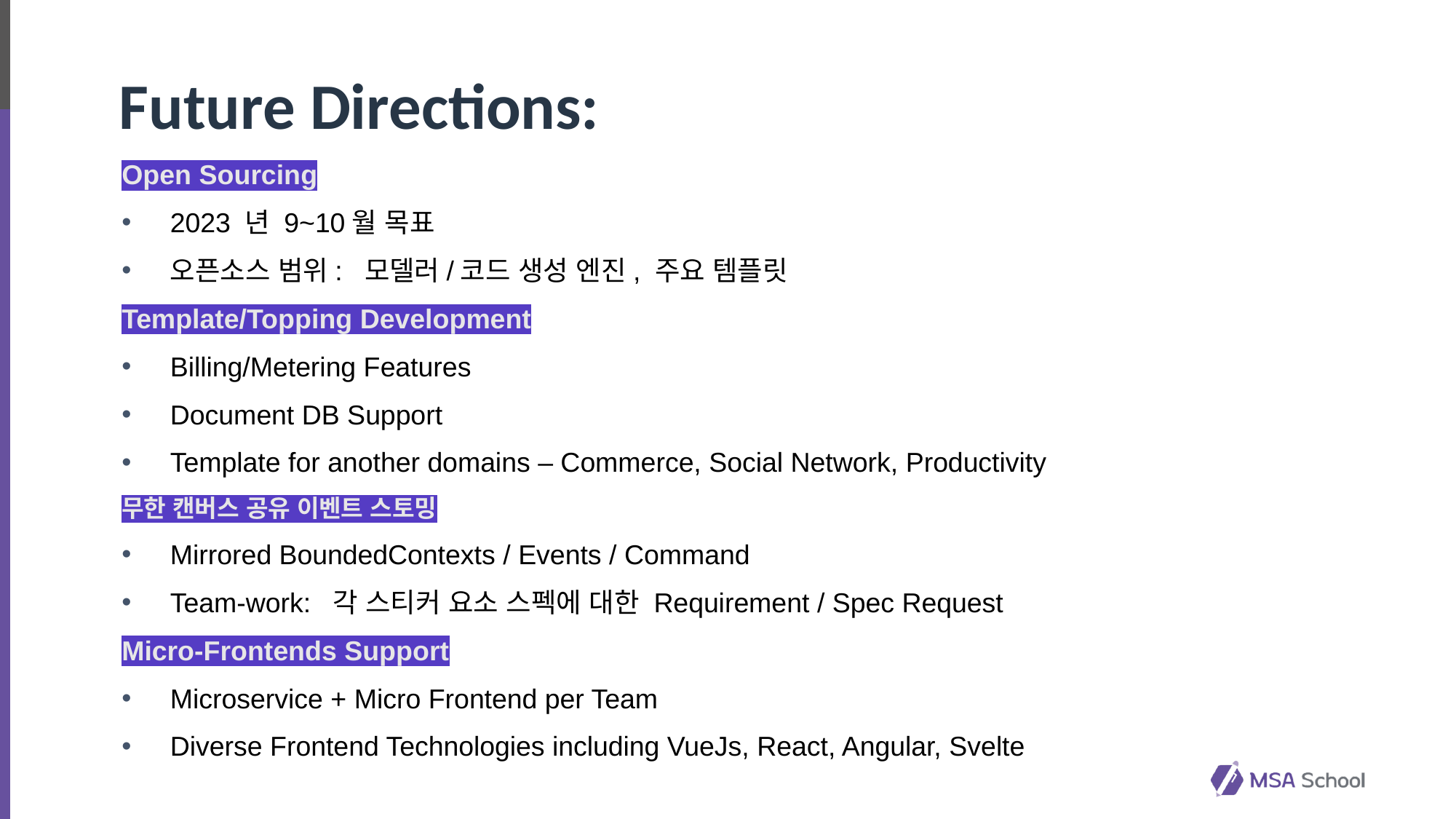

# Future Directions:
Open Sourcing
2023 년 9~10월 목표
오픈소스 범위:  모델러/코드 생성 엔진, 주요 템플릿
Template/Topping Development
Billing/Metering Features
Document DB Support
Template for another domains – Commerce, Social Network, Productivity
무한 캔버스 공유 이벤트 스토밍
Mirrored BoundedContexts / Events / Command
Team-work:  각 스티커 요소 스펙에 대한 Requirement / Spec Request
Micro-Frontends Support
Microservice + Micro Frontend per Team
Diverse Frontend Technologies including VueJs, React, Angular, Svelte